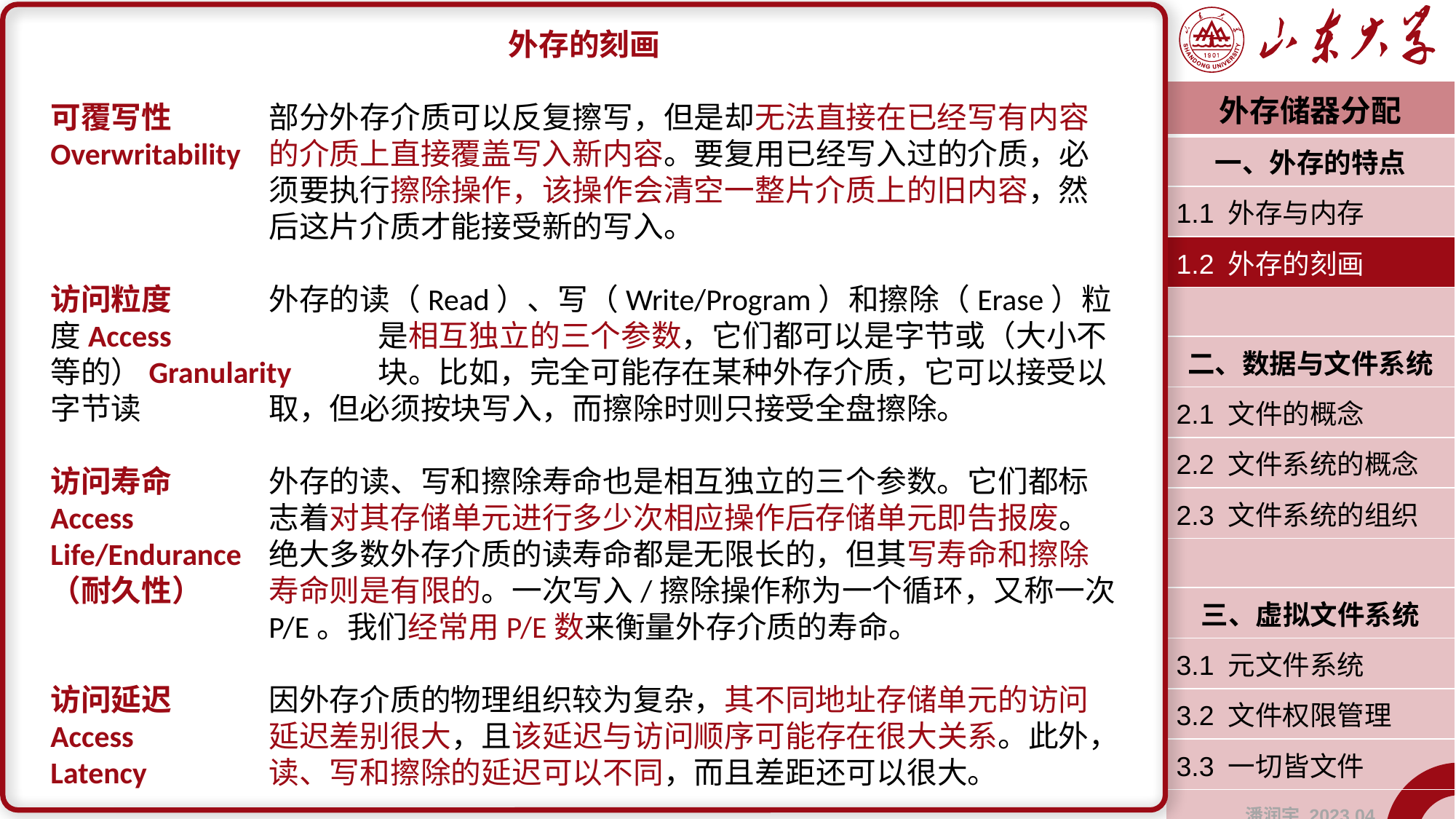

外存的刻画

可覆写性	部分外存介质可以反复擦写，但是却无法直接在已经写有内容Overwritability	的介质上直接覆盖写入新内容。要复用已经写入过的介质，必		须要执行擦除操作，该操作会清空一整片介质上的旧内容，然		后这片介质才能接受新的写入。

访问粒度	外存的读（Read）、写（Write/Program）和擦除（Erase）粒度Access		是相互独立的三个参数，它们都可以是字节或（大小不等的）Granularity	块。比如，完全可能存在某种外存介质，它可以接受以字节读		取，但必须按块写入，而擦除时则只接受全盘擦除。

访问寿命	外存的读、写和擦除寿命也是相互独立的三个参数。它们都标Access		志着对其存储单元进行多少次相应操作后存储单元即告报废。
Life/Endurance	绝大多数外存介质的读寿命都是无限长的，但其写寿命和擦除（耐久性）	寿命则是有限的。一次写入/擦除操作称为一个循环，又称一次		P/E。我们经常用P/E数来衡量外存介质的寿命。

访问延迟	因外存介质的物理组织较为复杂，其不同地址存储单元的访问Access		延迟差别很大，且该延迟与访问顺序可能存在很大关系。此外，Latency		读、写和擦除的延迟可以不同，而且差距还可以很大。
| 外存储器分配 |
| --- |
| 一、外存的特点 |
| 1.1 外存与内存 |
| 1.2 外存的刻画 |
|  |
| 二、数据与文件系统 |
| 2.1 文件的概念 |
| 2.2 文件系统的概念 |
| 2.3 文件系统的组织 |
|  |
| 三、虚拟文件系统 |
| 3.1 元文件系统 |
| 3.2 文件权限管理 |
| 3.3 一切皆文件 |
| 潘润宇 2023.04 |